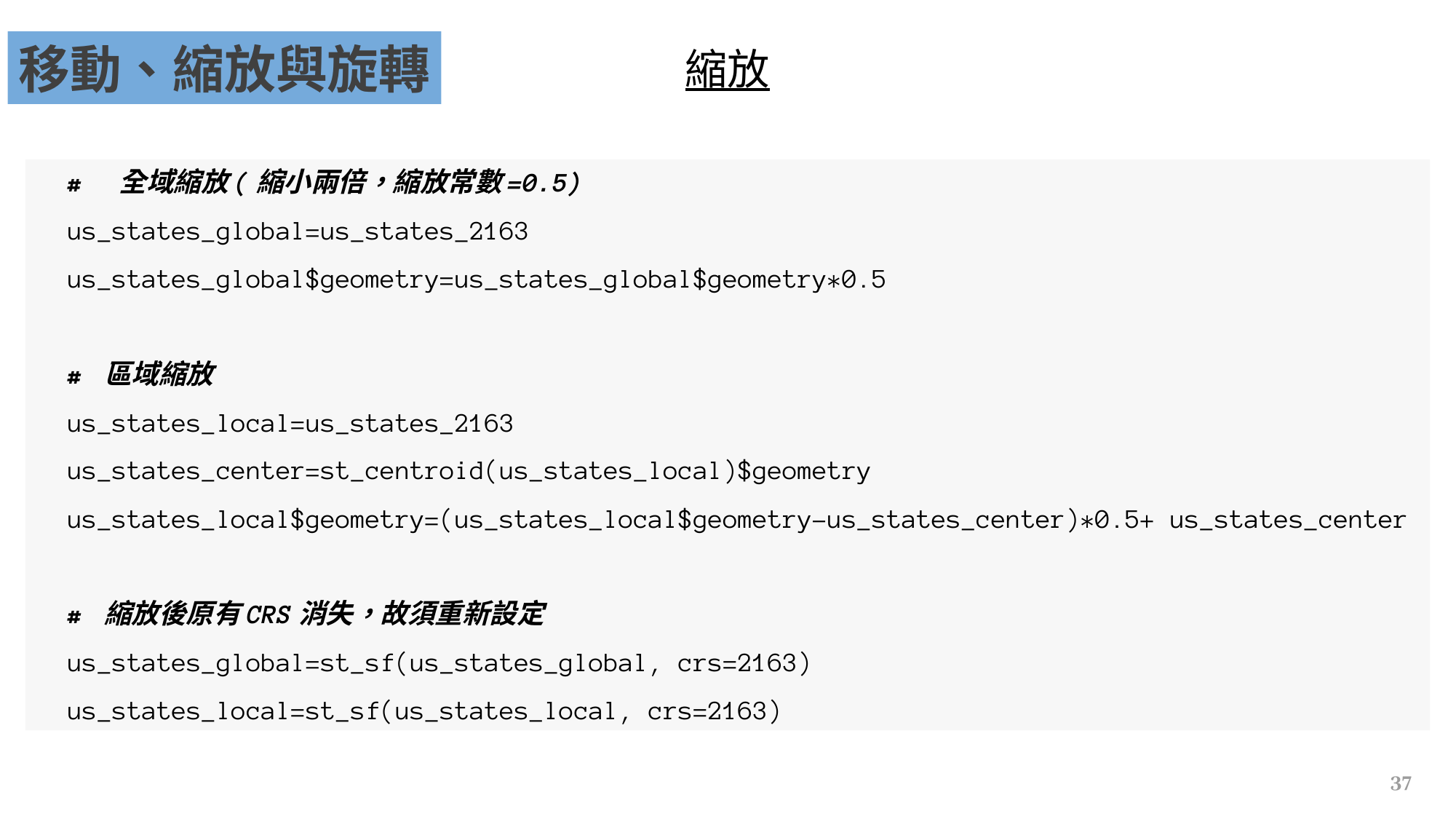

移動、縮放與旋轉
縮放
#  全域縮放(縮小兩倍，縮放常數=0.5)
us_states_global=us_states_2163
us_states_global$geometry=us_states_global$geometry*0.5

# 區域縮放
us_states_local=us_states_2163
us_states_center=st_centroid(us_states_local)$geometry
us_states_local$geometry=(us_states_local$geometry-us_states_center)*0.5+ us_states_center

# 縮放後原有CRS消失，故須重新設定
us_states_global=st_sf(us_states_global, crs=2163)
us_states_local=st_sf(us_states_local, crs=2163)
37